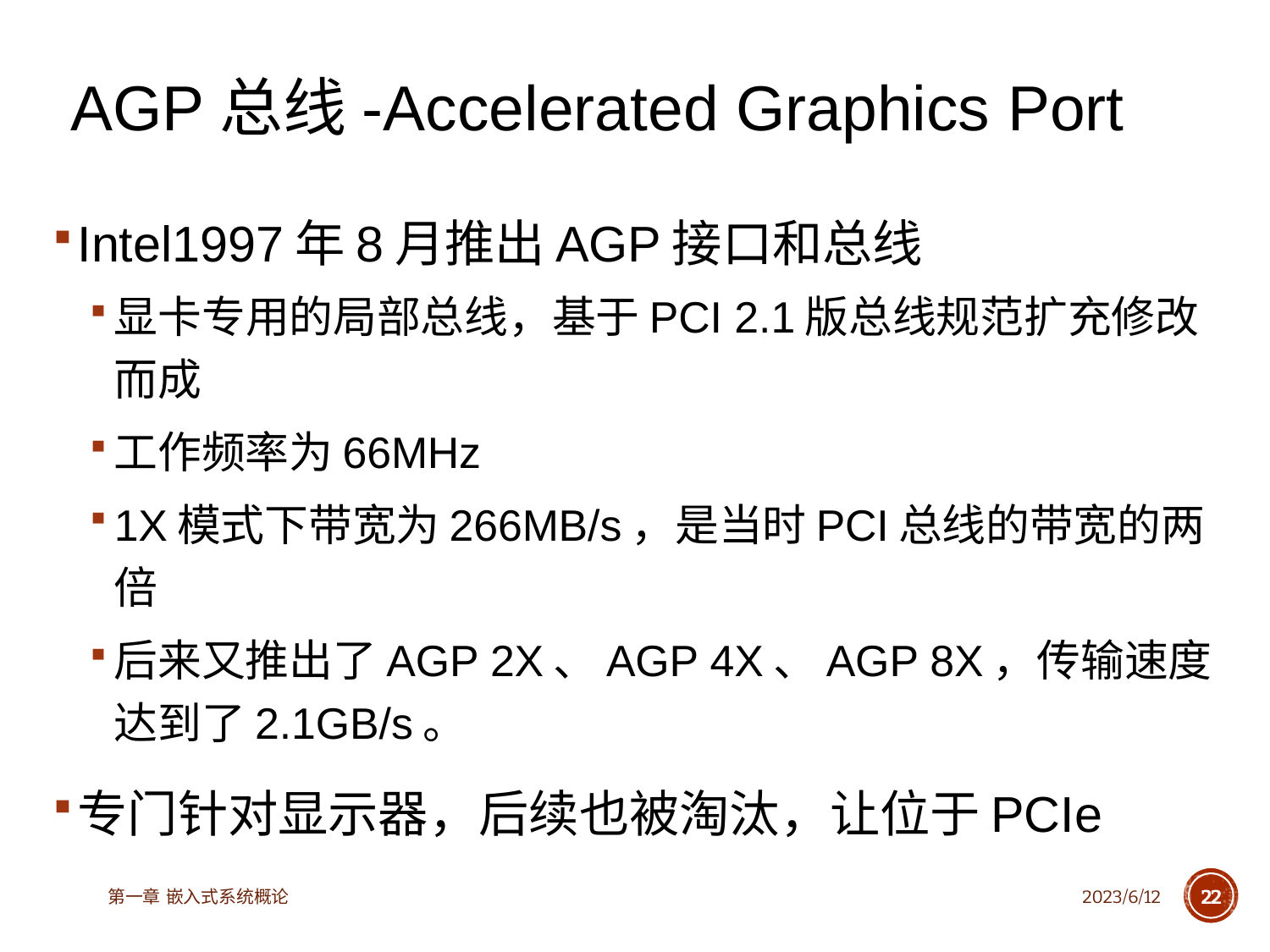

# AGP总线-Accelerated Graphics Port
Intel1997年8月推出AGP接口和总线
显卡专用的局部总线，基于PCI 2.1版总线规范扩充修改而成
工作频率为66MHz
1X模式下带宽为266MB/s，是当时PCI总线的带宽的两倍
后来又推出了AGP 2X、AGP 4X、AGP 8X，传输速度达到了2.1GB/s。
专门针对显示器，后续也被淘汰，让位于PCIe
第一章 嵌入式系统概论
2023/6/12
22